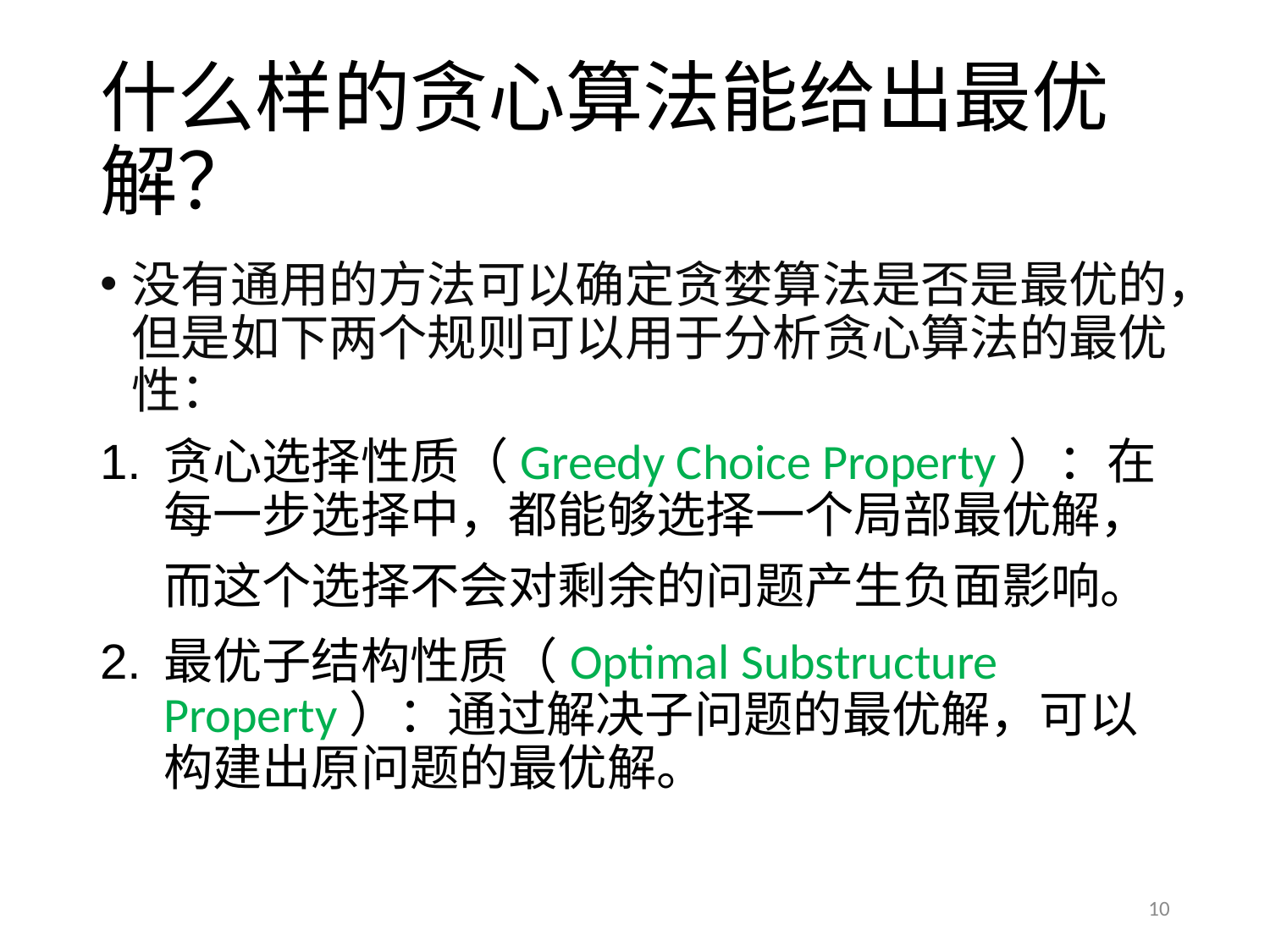

# 什么样的贪心算法能给出最优解？
没有通用的方法可以确定贪婪算法是否是最优的，但是如下两个规则可以用于分析贪心算法的最优性：
贪心选择性质（Greedy Choice Property）：在每一步选择中，都能够选择一个局部最优解，而这个选择不会对剩余的问题产生负面影响。
最优子结构性质（Optimal Substructure Property）：通过解决子问题的最优解，可以构建出原问题的最优解。
10